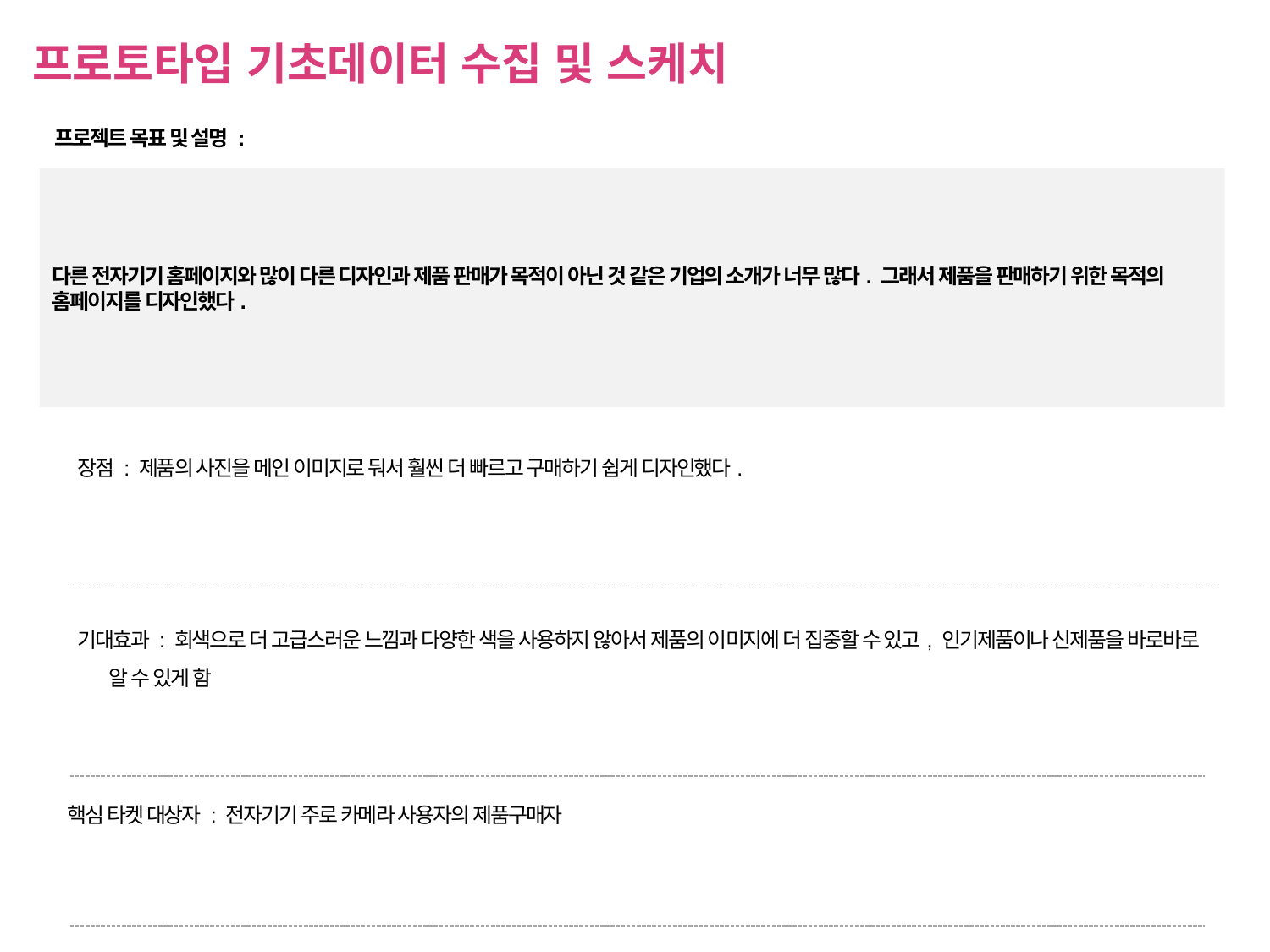

프로토타입 기초데이터 수집 및 스케치
프로젝트 목표 및 설명 :
다른 전자기기 홈페이지와 많이 다른 디자인과 제품 판매가 목적이 아닌 것 같은 기업의 소개가 너무 많다. 그래서 제품을 판매하기 위한 목적의 홈페이지를 디자인했다.
장점 : 제품의 사진을 메인 이미지로 둬서 훨씬 더 빠르고 구매하기 쉽게 디자인했다.
기대효과 : 회색으로 더 고급스러운 느낌과 다양한 색을 사용하지 않아서 제품의 이미지에 더 집중할 수 있고, 인기제품이나 신제품을 바로바로 알 수 있게 함
핵심 타켓 대상자 : 전자기기 주로 카메라 사용자의 제품구매자